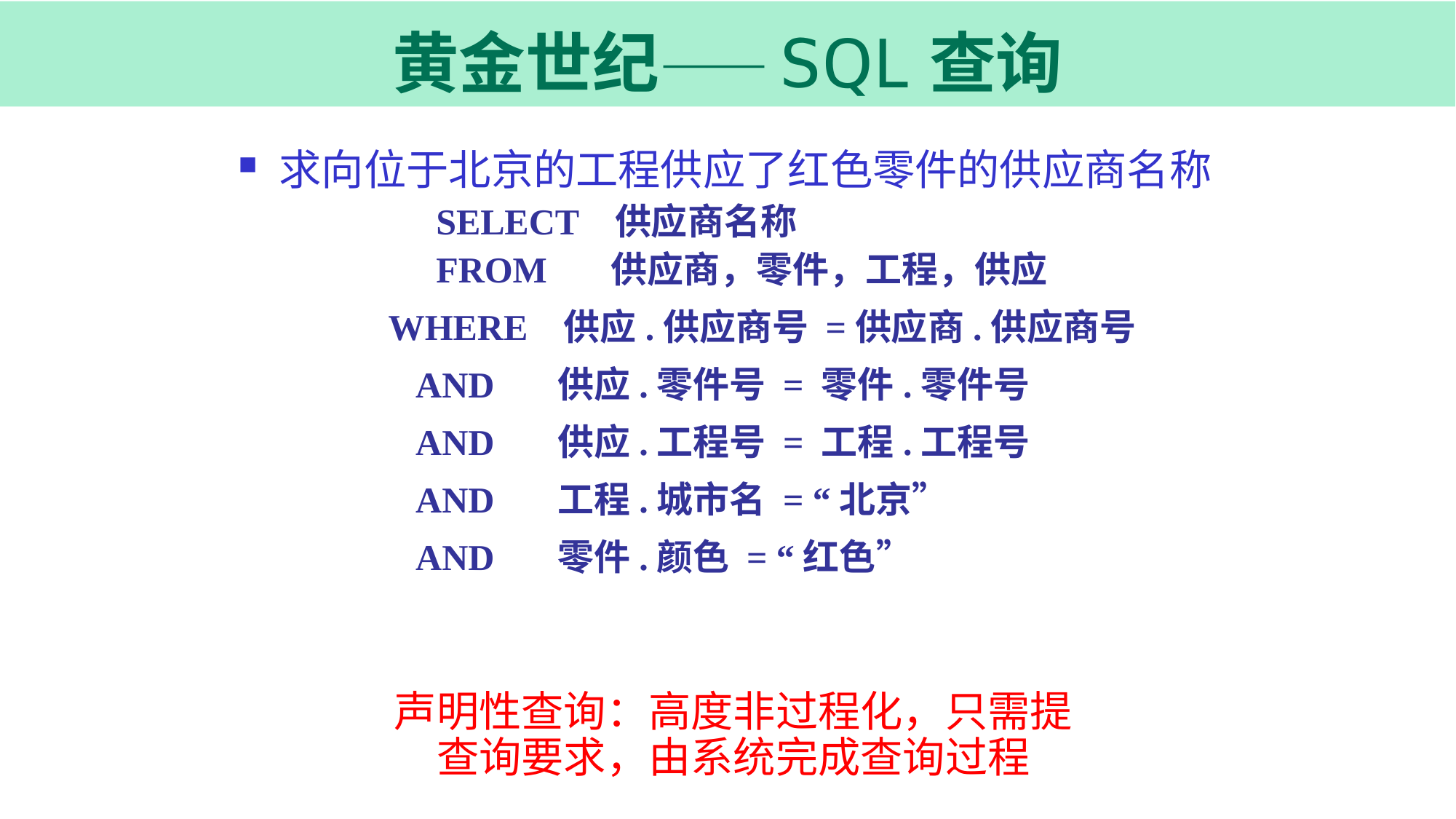

# 黄金世纪——SQL查询
求向位于北京的工程供应了红色零件的供应商名称
		SELECT   供应商名称
		FROM      供应商，零件，工程，供应
		WHERE   供应.供应商号 =供应商.供应商号
     	   AND      供应.零件号 = 零件.零件号
 		   AND      供应.工程号 = 工程.工程号
     	   AND      工程.城市名 = “北京”
     	   AND      零件.颜色 = “红色”

声明性查询：高度非过程化，只需提查询要求，由系统完成查询过程